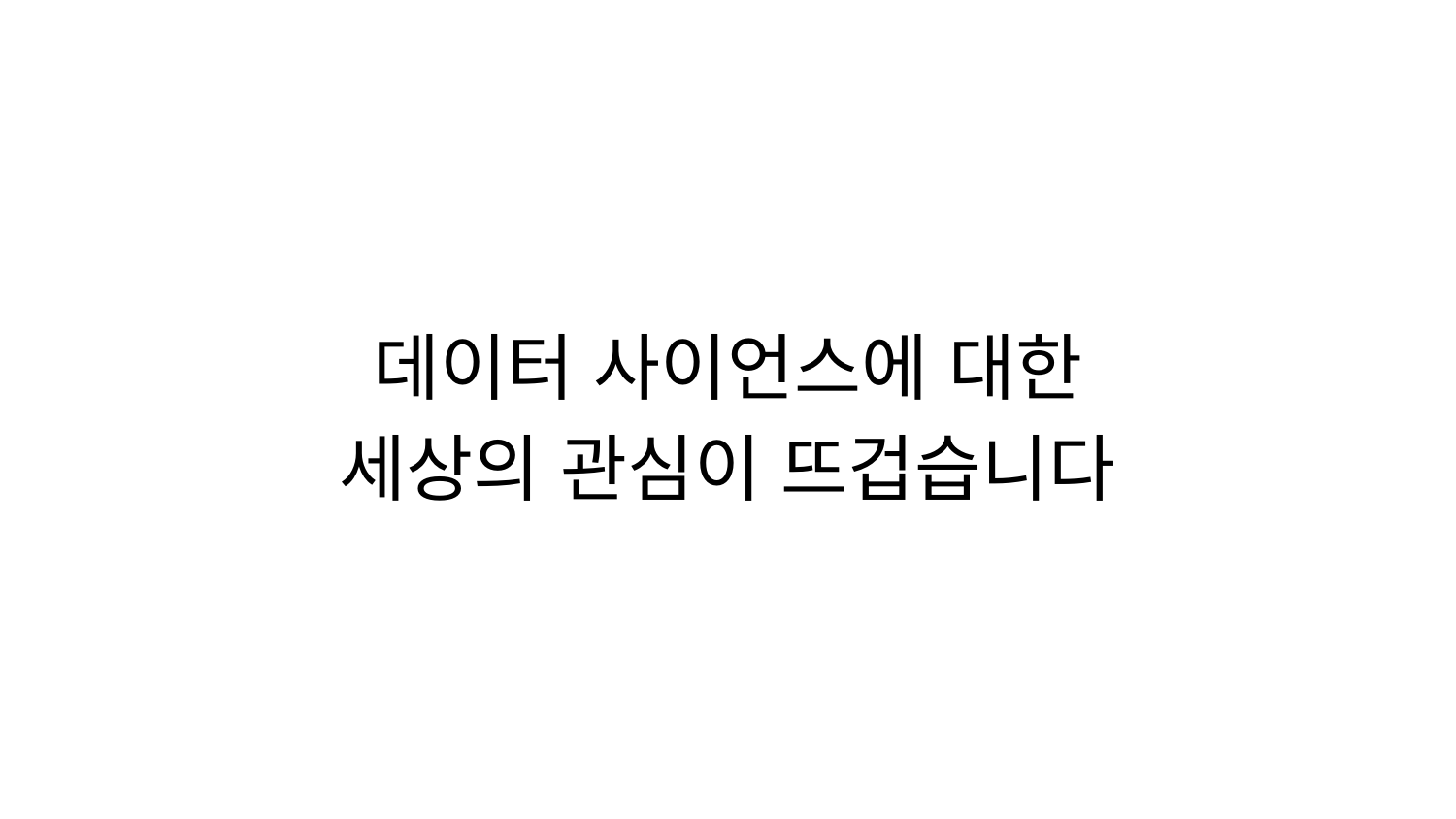

# 데이터 사이언스에 대한
세상의 관심이 뜨겁습니다